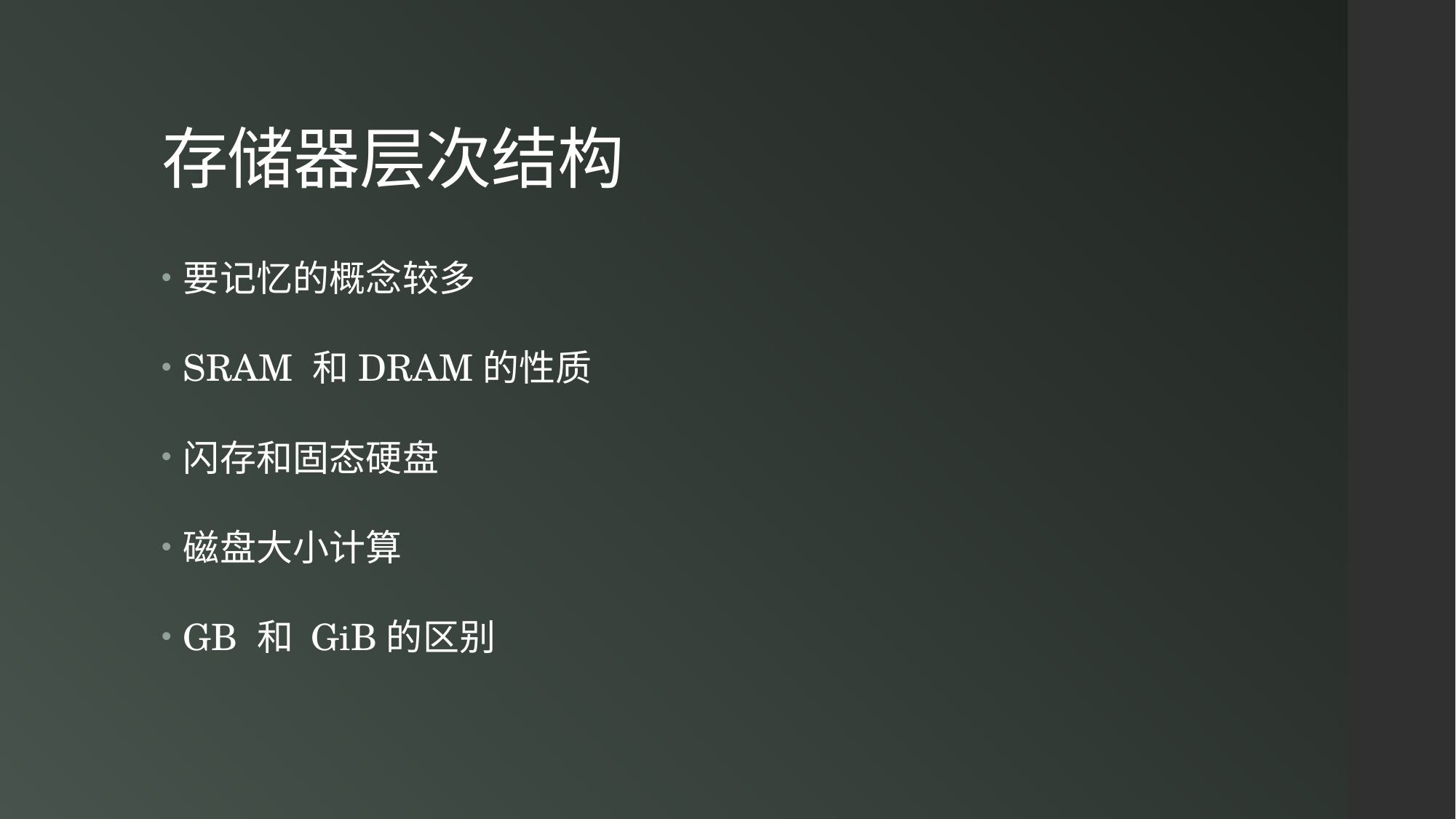

# 存储器层次结构
要记忆的概念较多
SRAM 和DRAM的性质
闪存和固态硬盘
磁盘大小计算
GB 和 GiB的区别